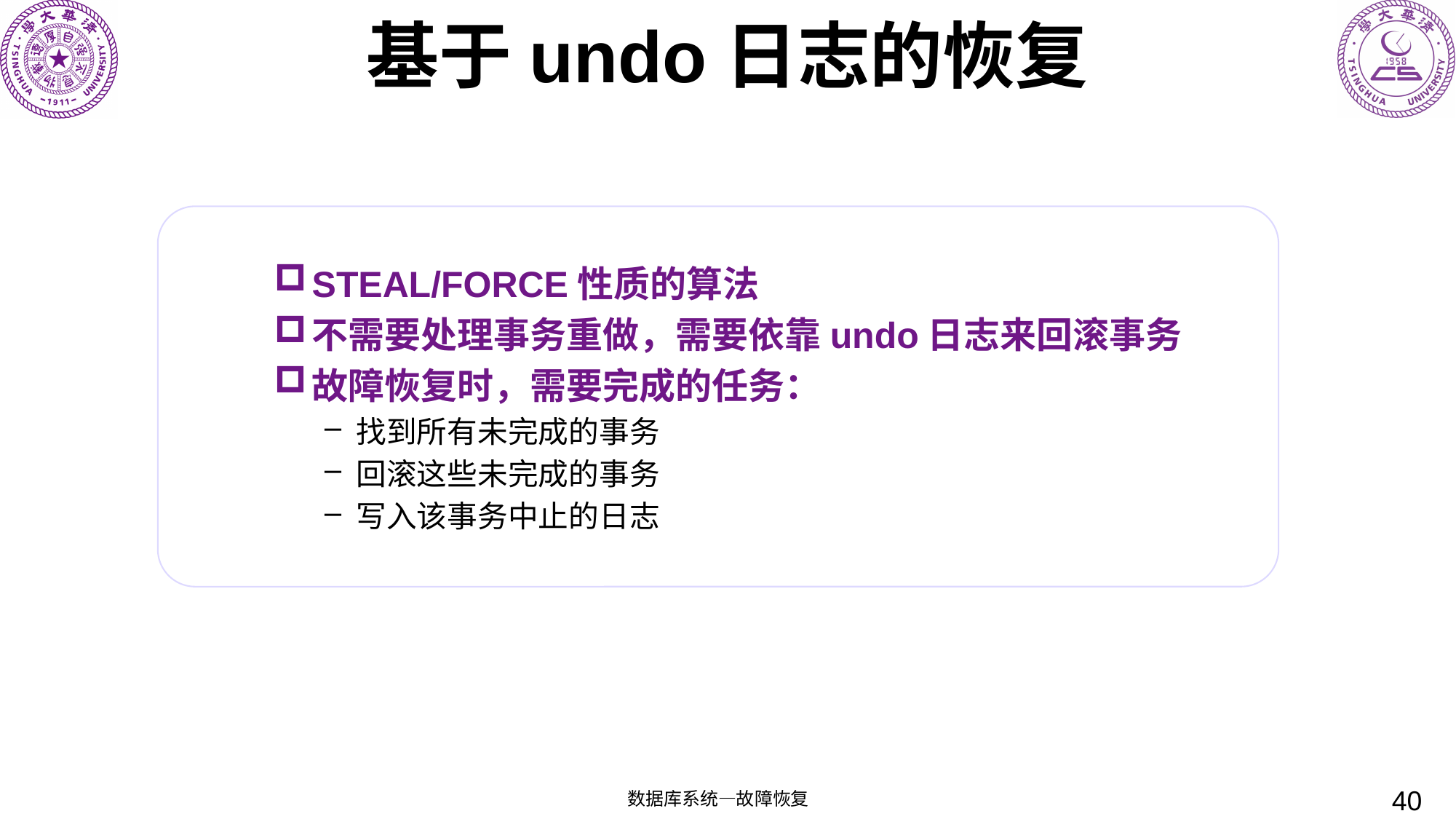

# 基于undo日志的恢复

STEAL/FORCE性质的算法
不需要处理事务重做，需要依靠undo日志来回滚事务
故障恢复时，需要完成的任务：
找到所有未完成的事务
回滚这些未完成的事务
写入该事务中止的日志

40
数据库系统—故障恢复